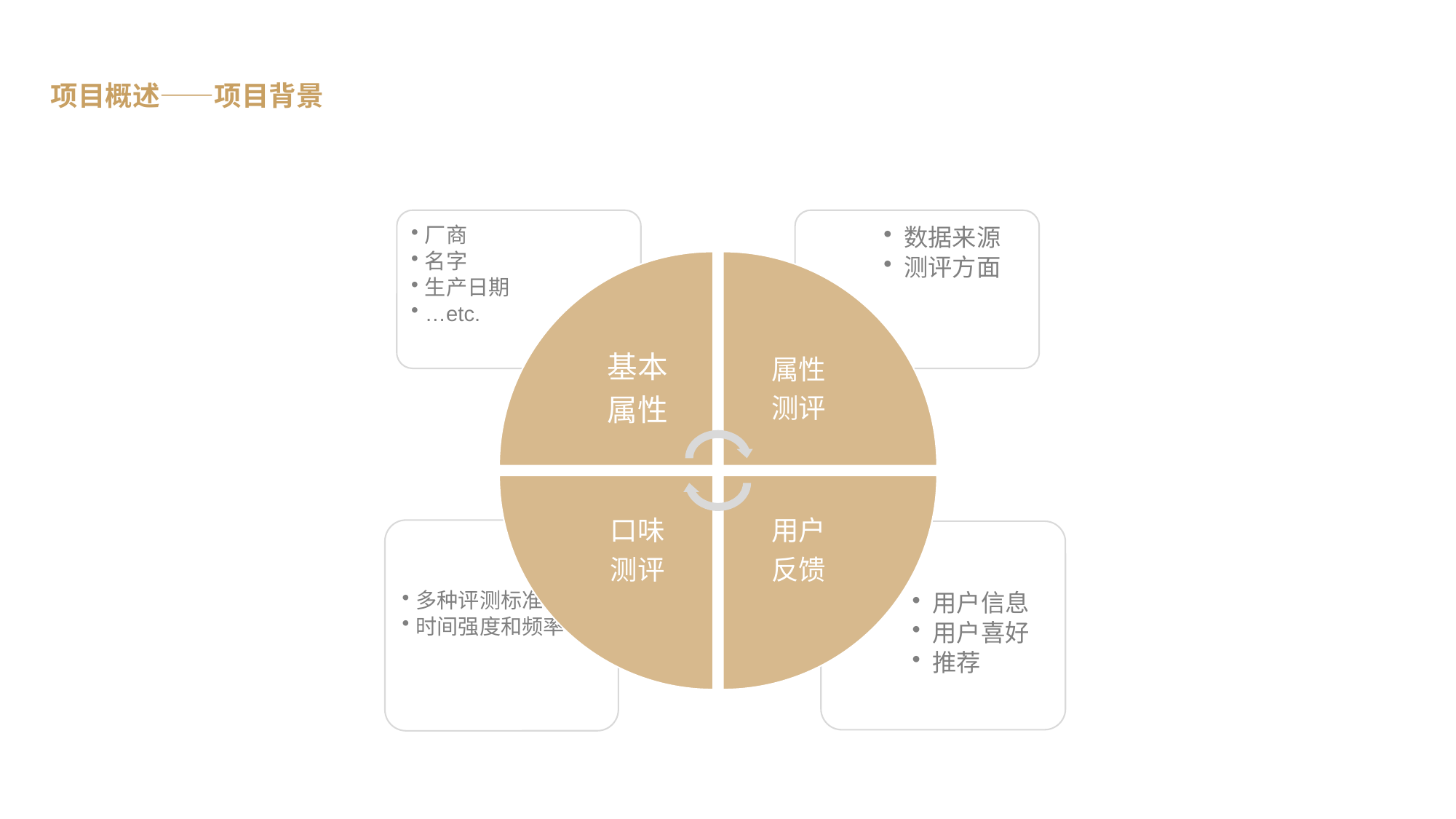

项目概述——项目背景
用户信息
用户喜好
推荐
多种评测标准
时间强度和频率
数据来源
测评方面
厂商
名字
生产日期
…etc.
基本
属性
属性
测评
用户
反馈
口味
测评